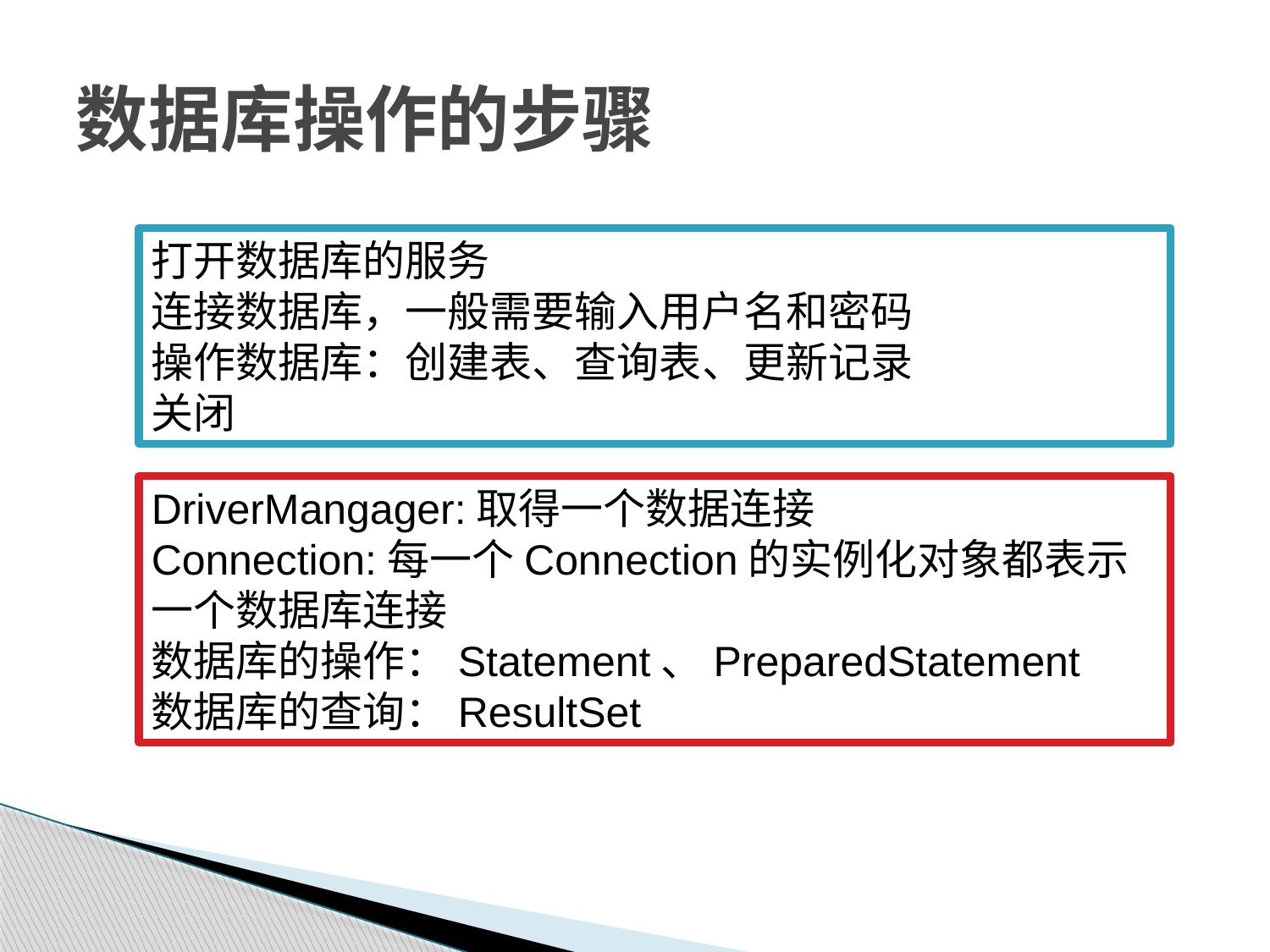

# 数据库操作的步骤

打开数据库的服务
连接数据库，一般需要输入用户名和密码
操作数据库：创建表、查询表、更新记录
关闭
DriverMangager:取得一个数据连接
Connection:每一个Connection的实例化对象都表示一个数据库连接
数据库的操作：Statement、PreparedStatement
数据库的查询：ResultSet